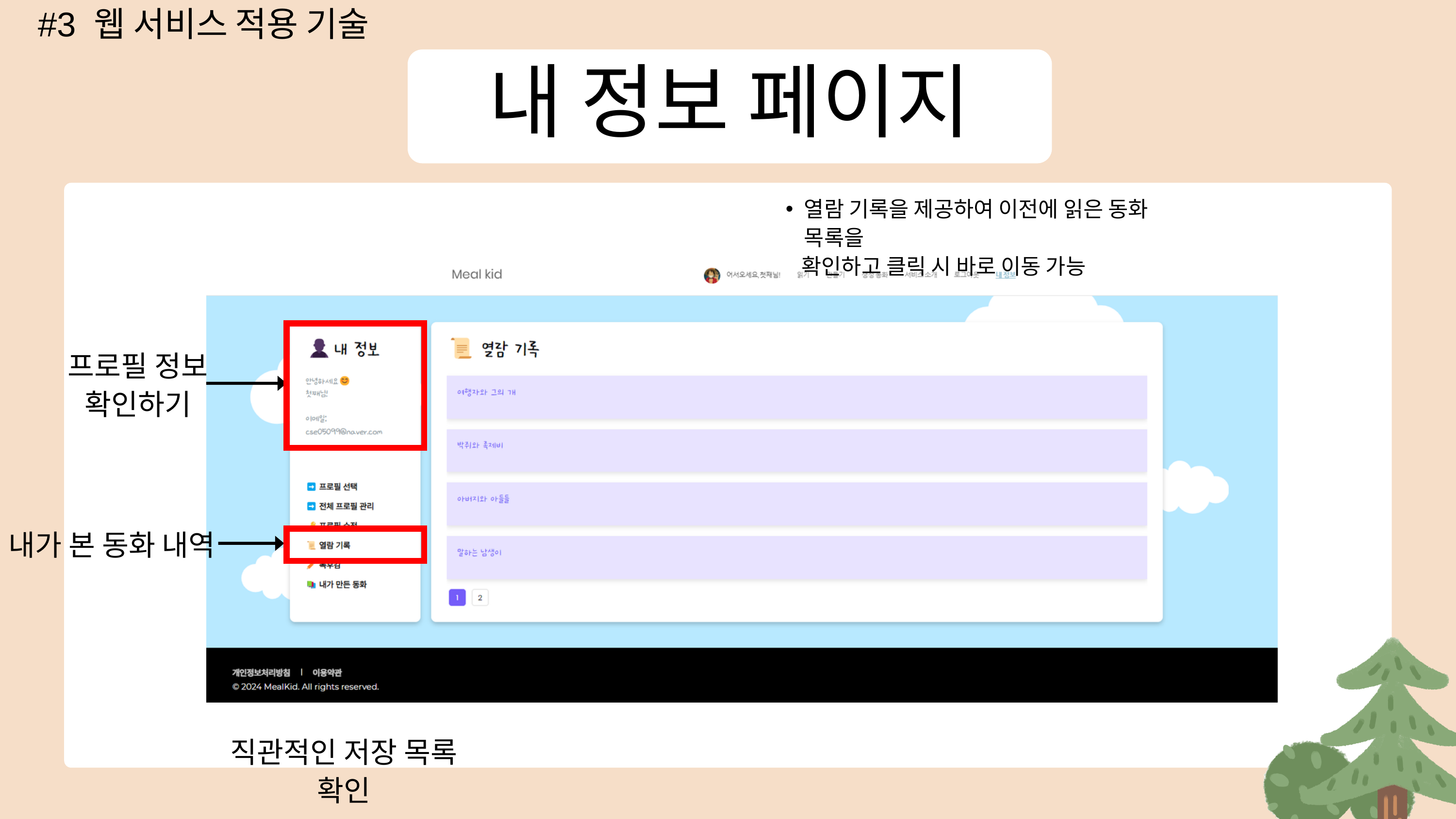

#3 웹 서비스 적용 기술

내 정보 페이지

열람 기록을 제공하여 이전에 읽은 동화 목록을
      확인하고 클릭 시 바로 이동 가능

프로필 정보
확인하기

내가 본 동화 내역

직관적인 저장 목록 확인